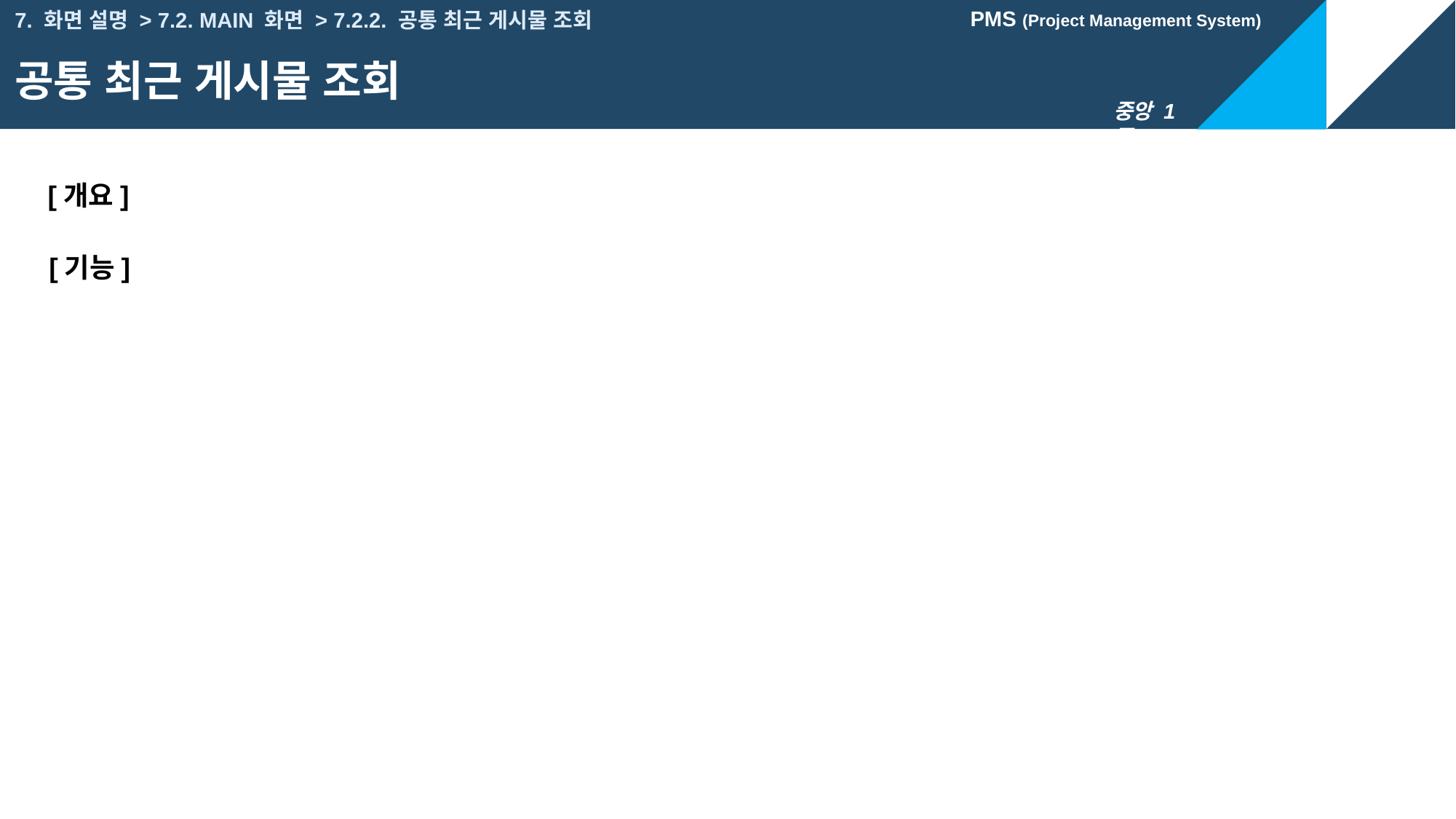

7. 화면 설명 > 7.2. MAIN 화면 > 7.2.2. 공통 최근 게시물 조회
공통 최근 게시물 조회
[개요]
[기능]